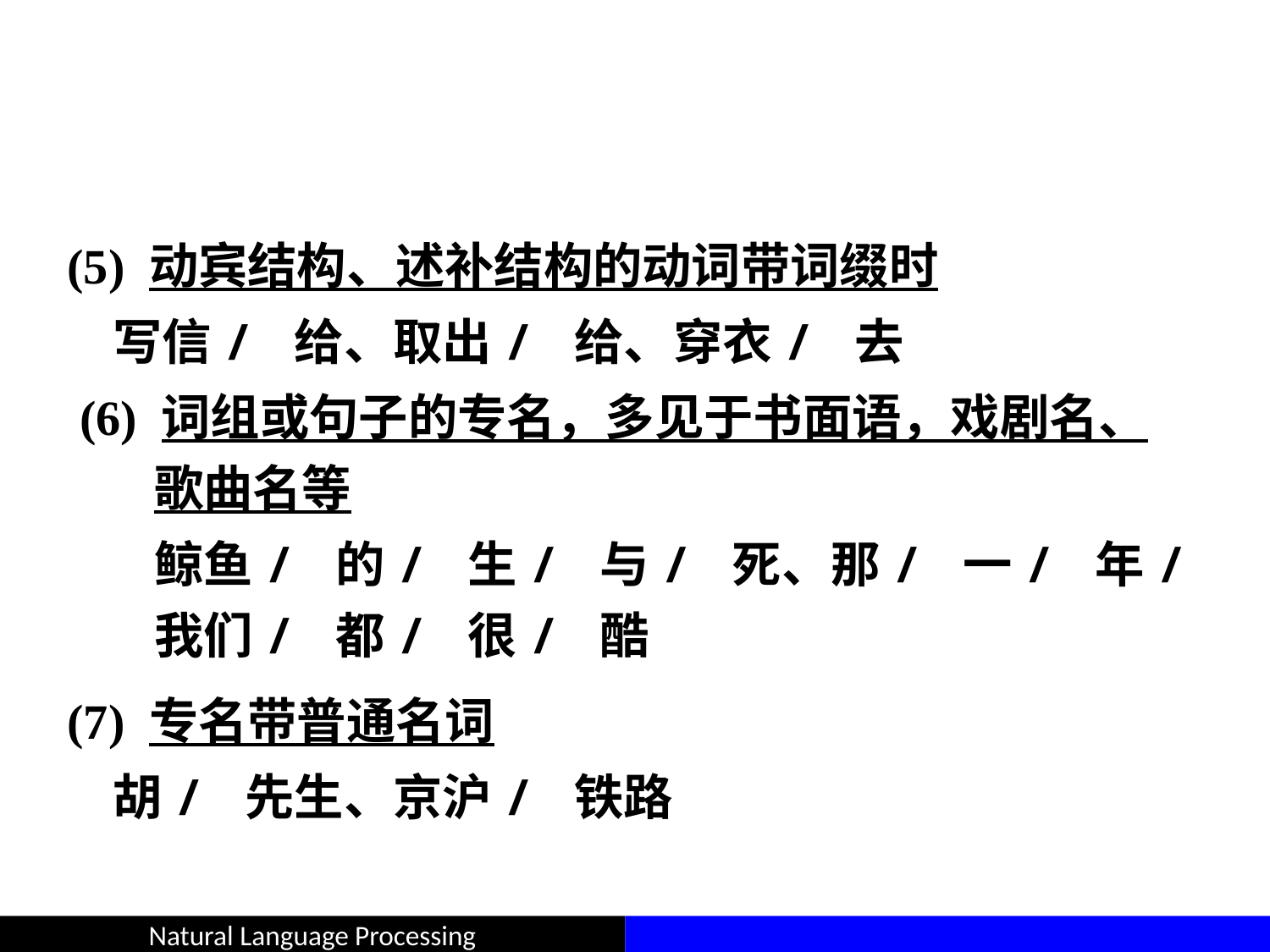

#
(5) 动宾结构、述补结构的动词带词缀时
   写信/ 给、取出/ 给、穿衣/ 去
 (6) 词组或句子的专名，多见于书面语，戏剧名、 歌曲名等
鲸鱼/ 的/ 生/ 与/ 死、那/ 一/ 年/ 我们/ 都/ 很/ 酷
(7) 专名带普通名词
   胡/ 先生、京沪/ 铁路